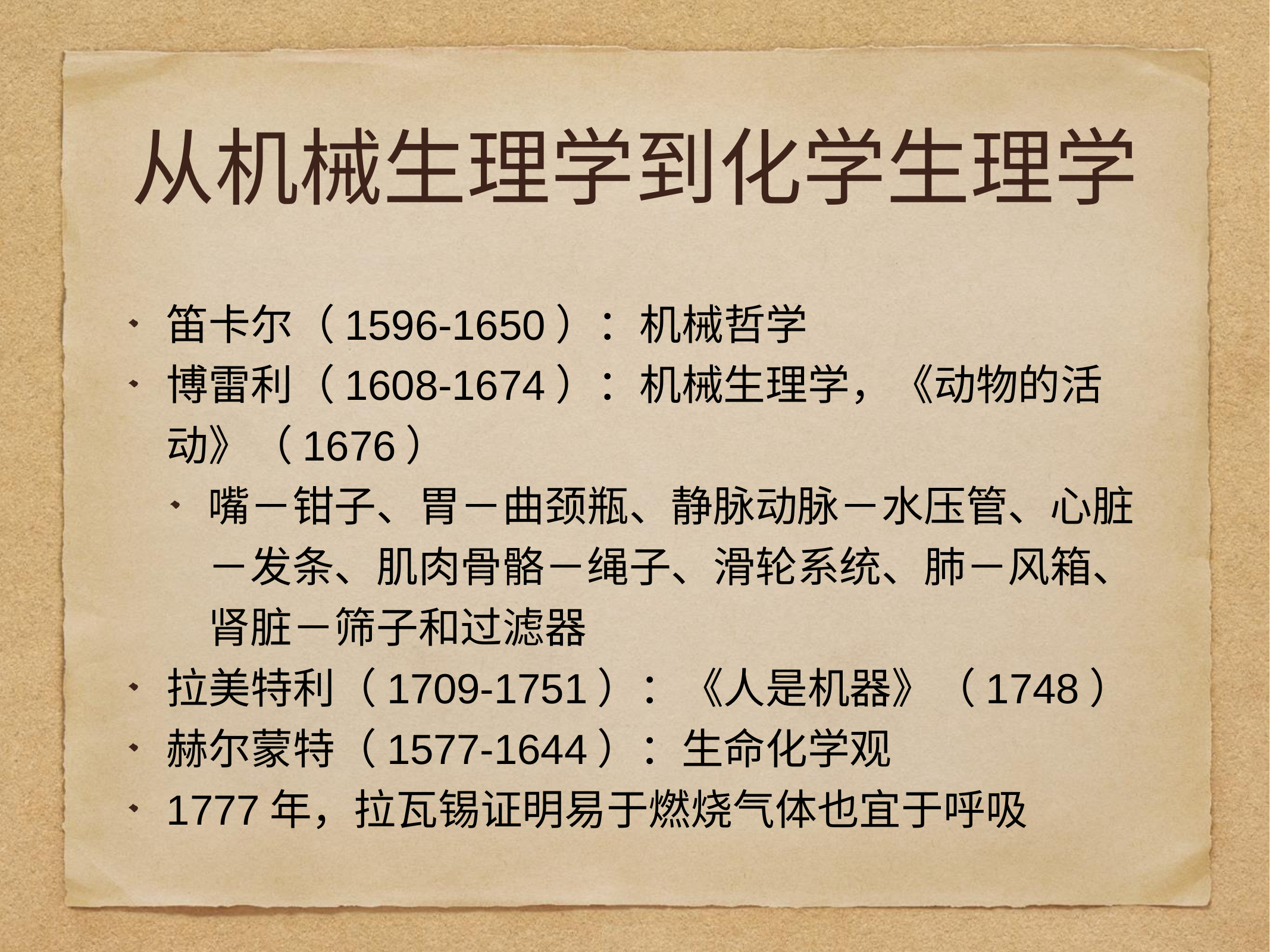

# 从机械生理学到化学生理学
笛卡尔（1596-1650）：机械哲学
博雷利（1608-1674）：机械生理学，《动物的活动》（1676）
嘴－钳子、胃－曲颈瓶、静脉动脉－水压管、心脏－发条、肌肉骨骼－绳子、滑轮系统、肺－风箱、肾脏－筛子和过滤器
拉美特利（1709-1751）：《人是机器》（1748）
赫尔蒙特（1577-1644）：生命化学观
1777年，拉瓦锡证明易于燃烧气体也宜于呼吸